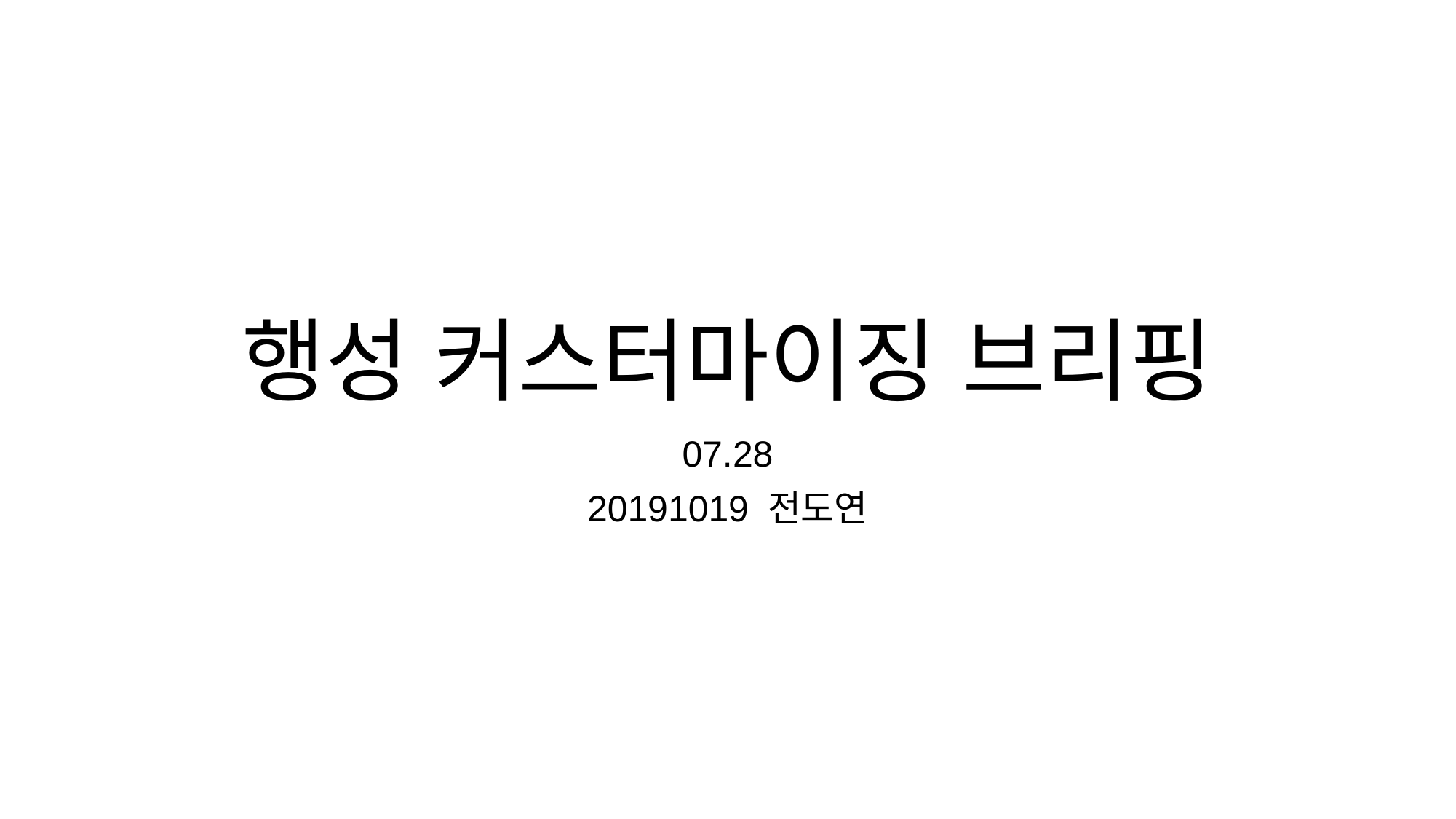

# 행성 커스터마이징 브리핑
07.28
20191019 전도연